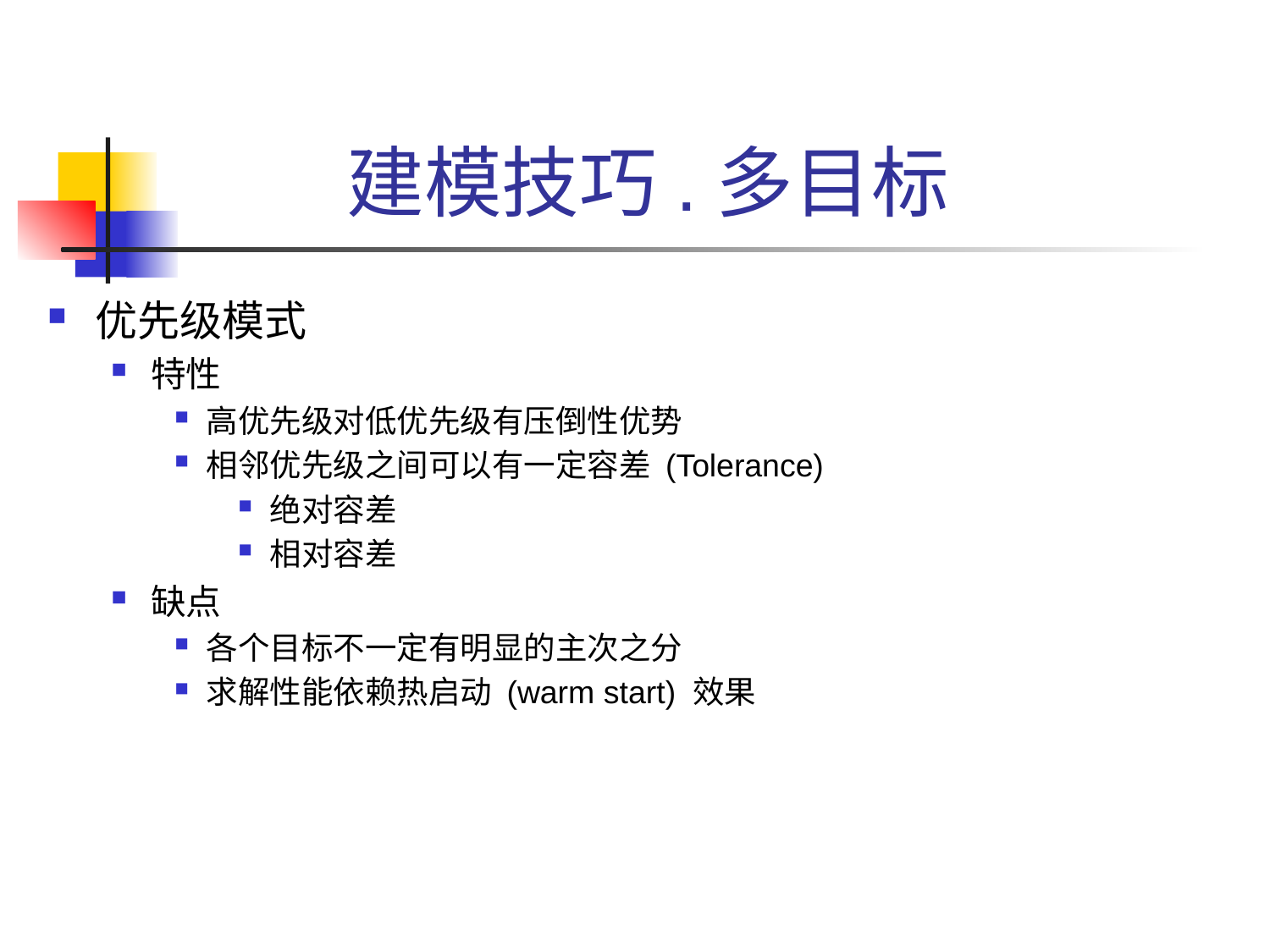

# 建模技巧.多目标
优先级模式
特性
高优先级对低优先级有压倒性优势
相邻优先级之间可以有一定容差 (Tolerance)
绝对容差
相对容差
缺点
各个目标不一定有明显的主次之分
求解性能依赖热启动 (warm start) 效果